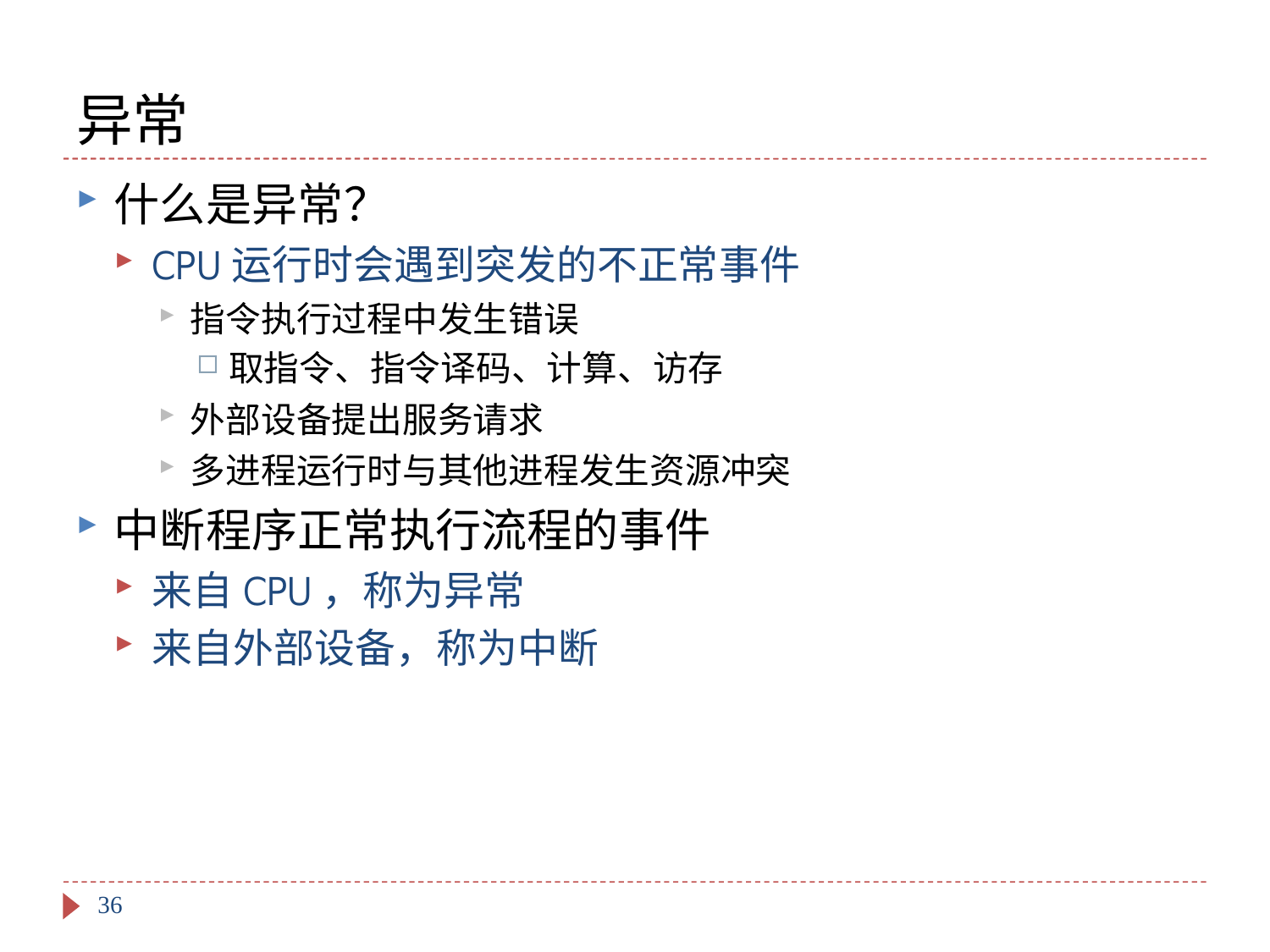

# 异常
什么是异常？
CPU运行时会遇到突发的不正常事件
指令执行过程中发生错误
取指令、指令译码、计算、访存
外部设备提出服务请求
多进程运行时与其他进程发生资源冲突
中断程序正常执行流程的事件
来自CPU，称为异常
来自外部设备，称为中断

36